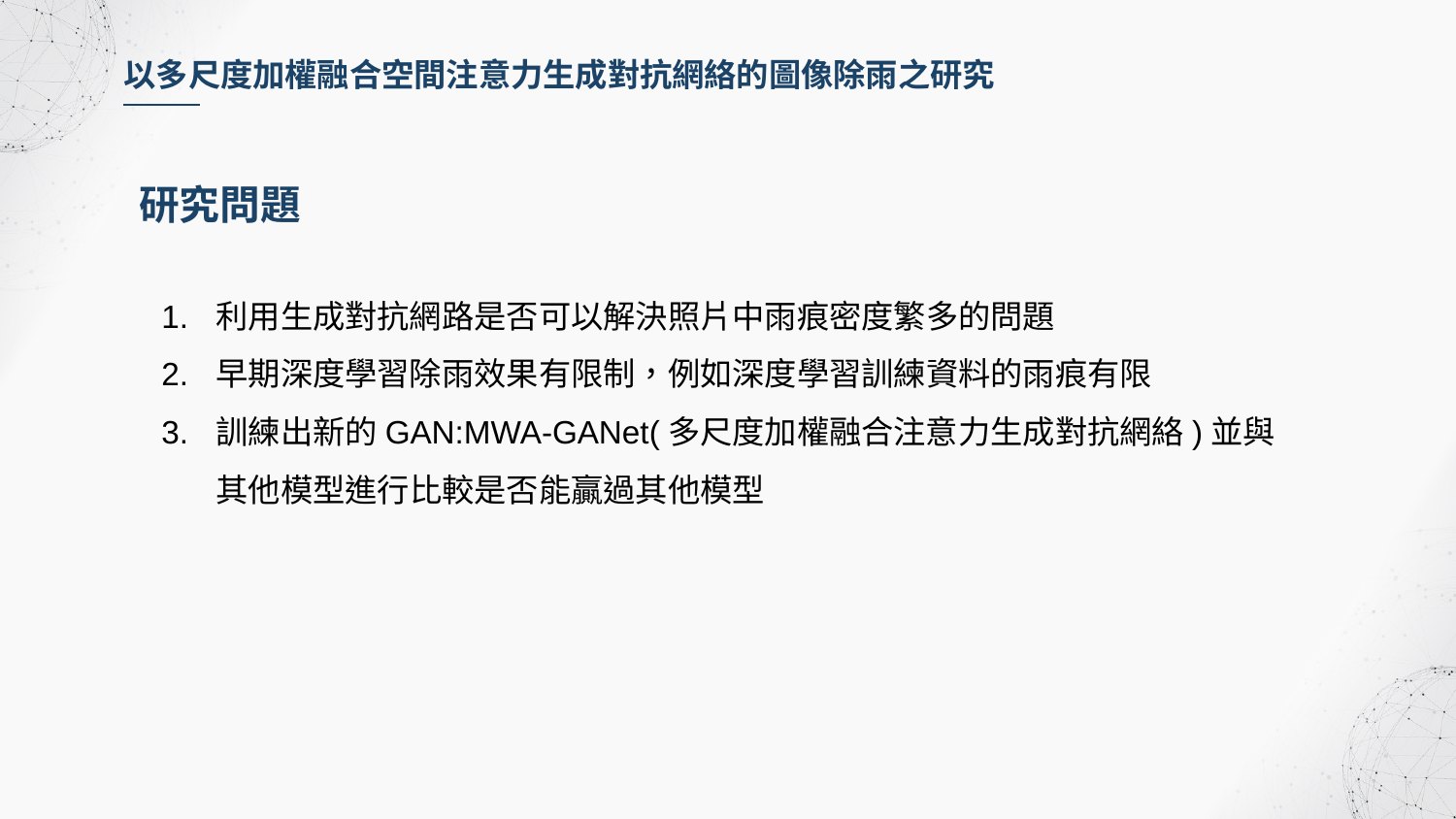

以多尺度加權融合空間注意力生成對抗網絡的圖像除雨之研究
研究問題
利用生成對抗網路是否可以解決照片中雨痕密度繁多的問題
早期深度學習除雨效果有限制，例如深度學習訓練資料的雨痕有限
訓練出新的GAN:MWA-GANet(多尺度加權融合注意力生成對抗網絡)並與其他模型進行比較是否能贏過其他模型